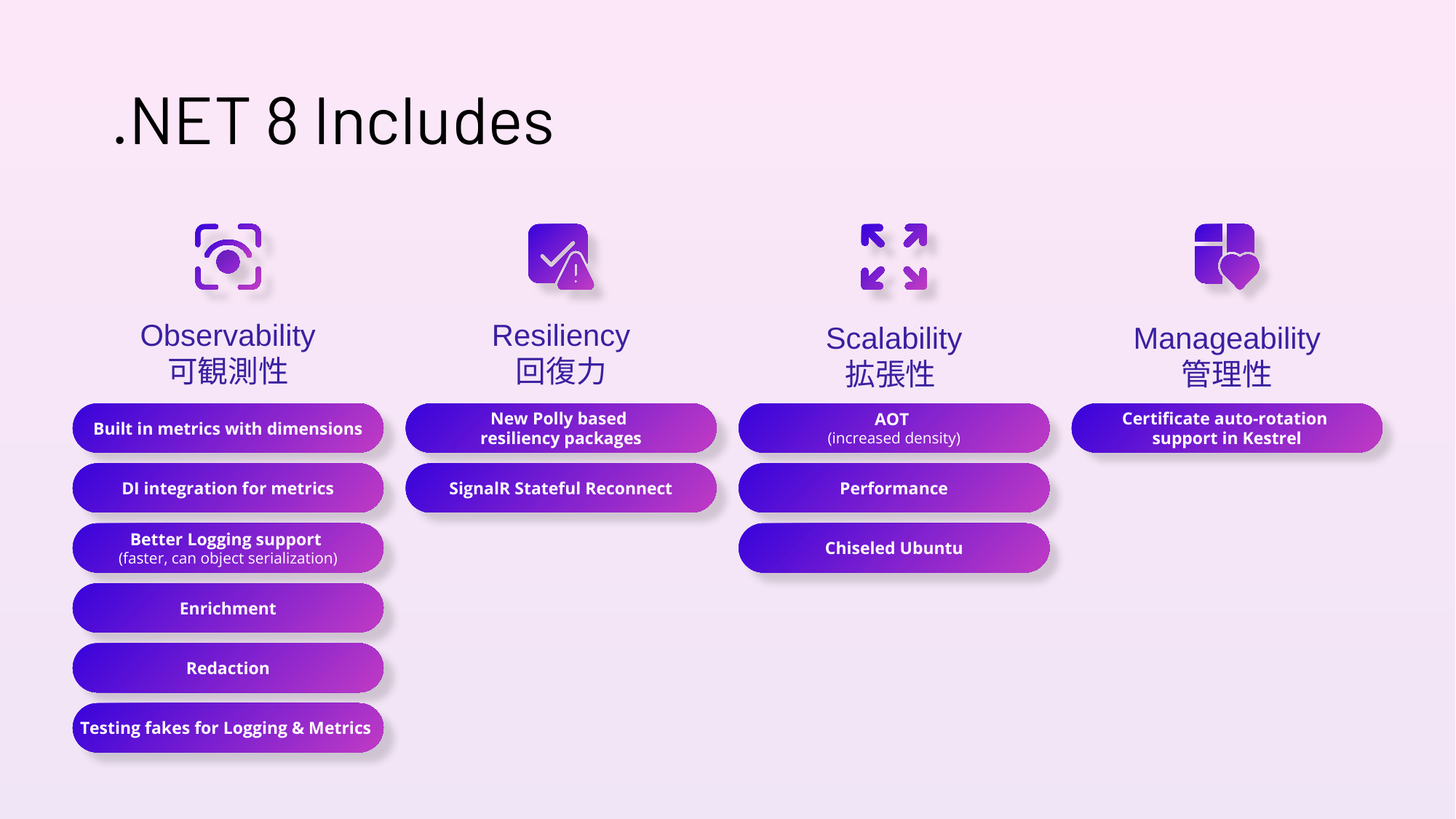

# .NET 8 Includes

Observability
可観測性

Resiliency
回復力

Scalability
拡張性

Manageability
管理性
Built in metrics with dimensions
DI integration for metrics
Better Logging support
(faster, can object serialization)
Enrichment
Redaction
Testing fakes for Logging & Metrics
New Polly based
resiliency packages
SignalR Stateful Reconnect
AOT
(increased density)
Performance
Chiseled Ubuntu
Certificate auto-rotation
support in Kestrel